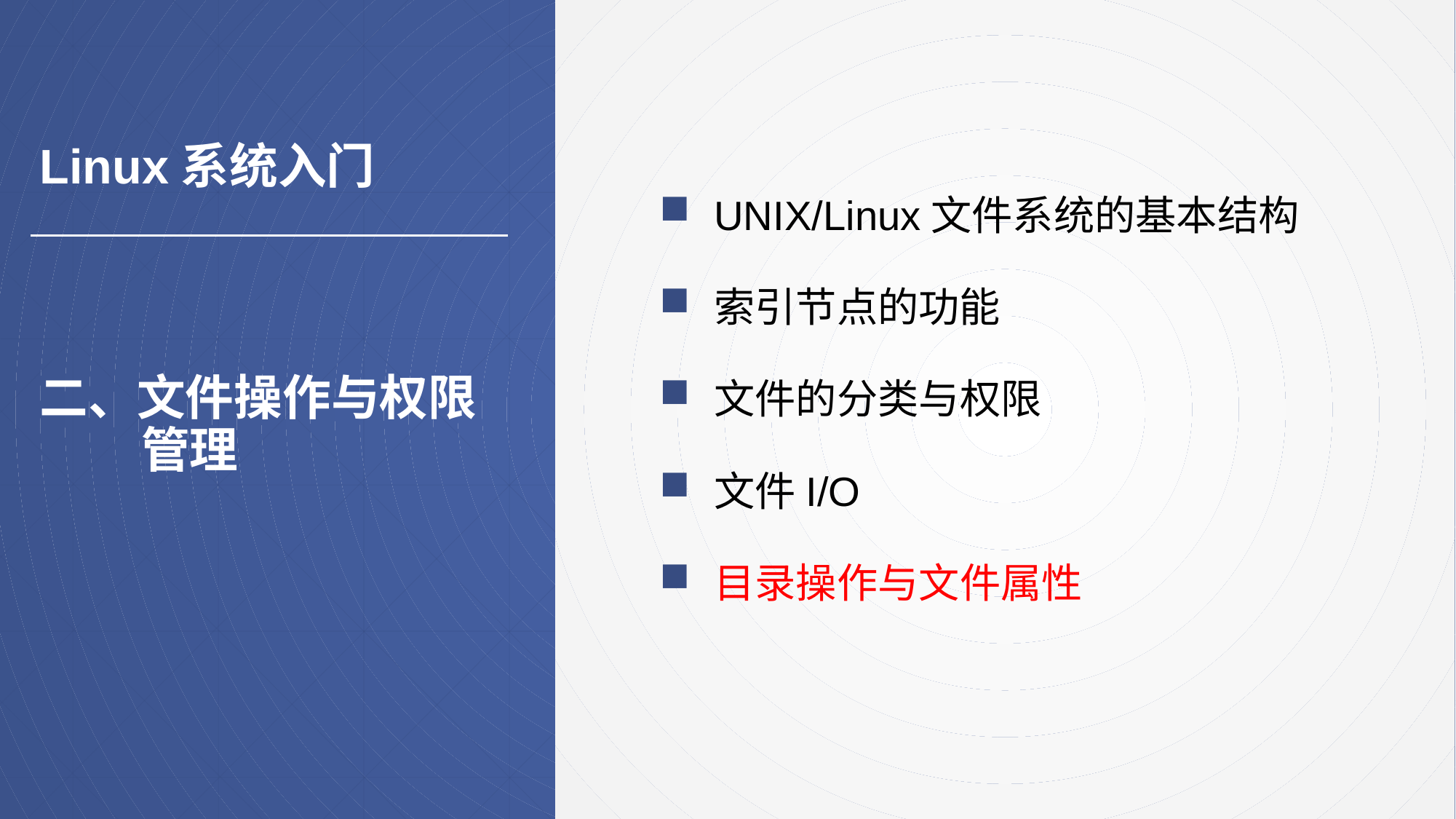

Linux系统入门
UNIX/Linux文件系统的基本结构
索引节点的功能
文件的分类与权限
文件I/O
目录操作与文件属性

# 二、文件操作与权限管理